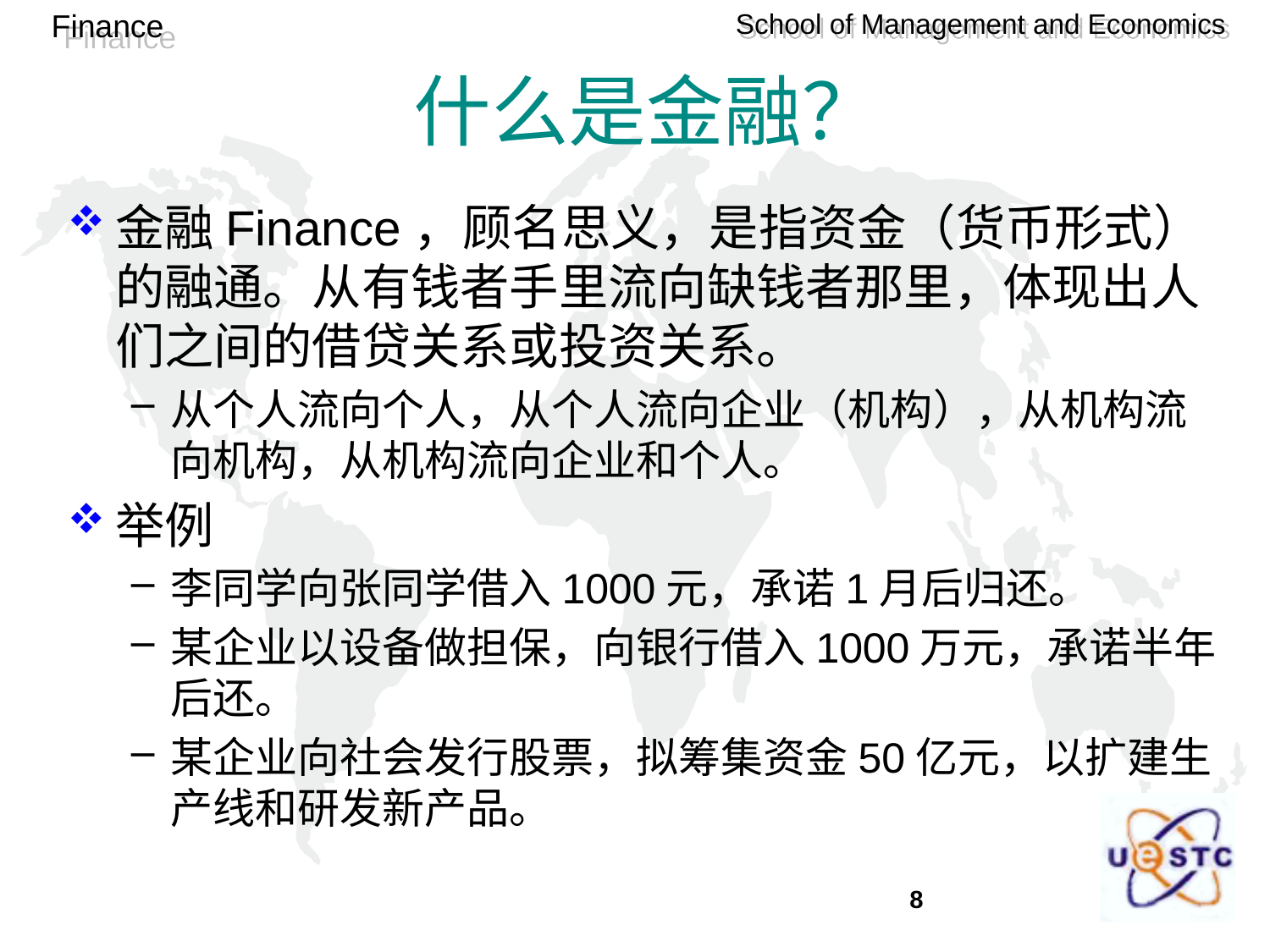

# 什么是金融？
金融Finance，顾名思义，是指资金（货币形式）的融通。从有钱者手里流向缺钱者那里，体现出人们之间的借贷关系或投资关系。
从个人流向个人，从个人流向企业（机构），从机构流向机构，从机构流向企业和个人。
举例
李同学向张同学借入1000元，承诺1月后归还。
某企业以设备做担保，向银行借入1000万元，承诺半年后还。
某企业向社会发行股票，拟筹集资金50亿元，以扩建生产线和研发新产品。